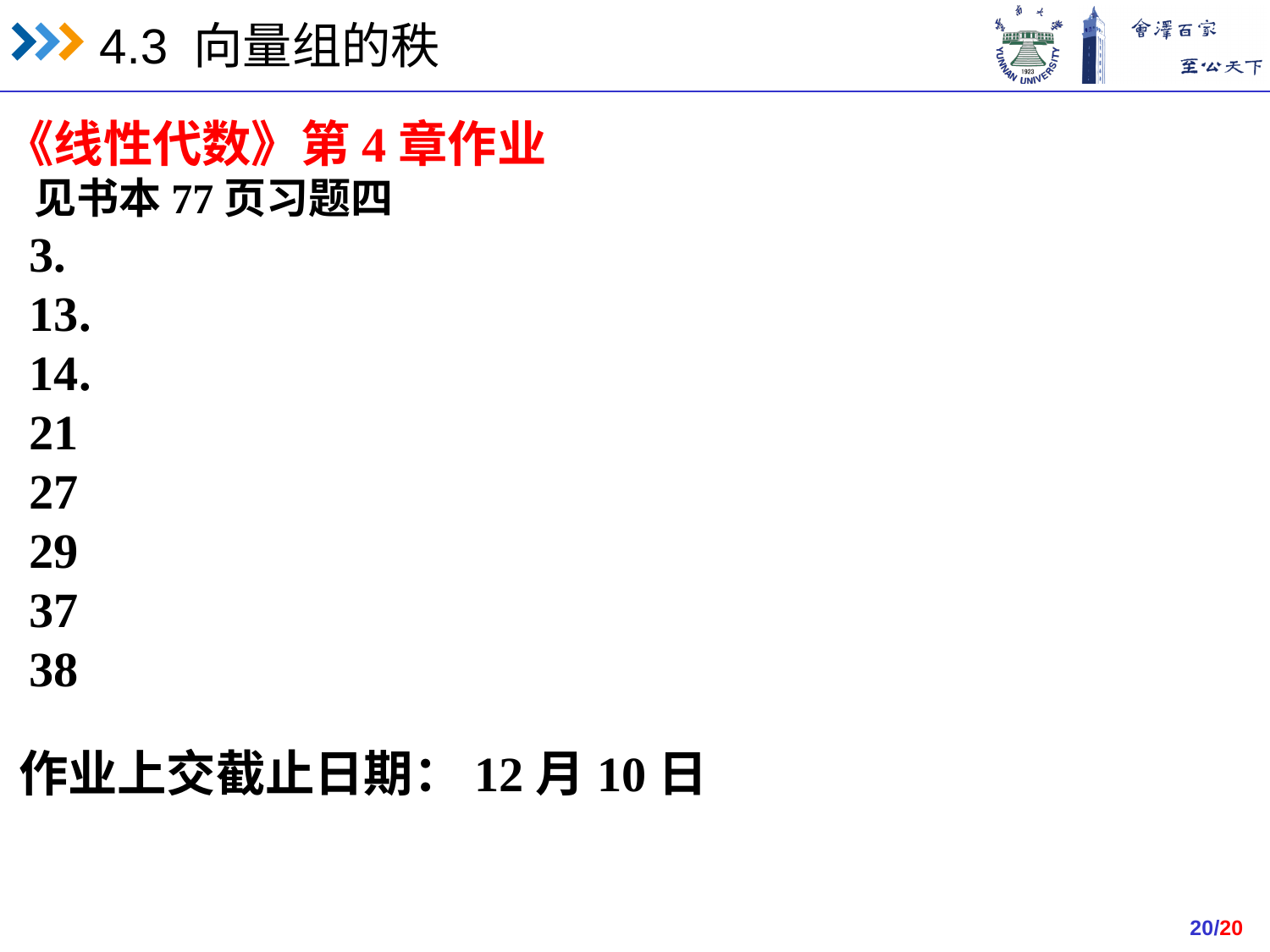

《线性代数》第4章作业
  见书本77页习题四
  3.
  13.
  14.
  21
  27
  29
  37
  38
作业上交截止日期：12月10日